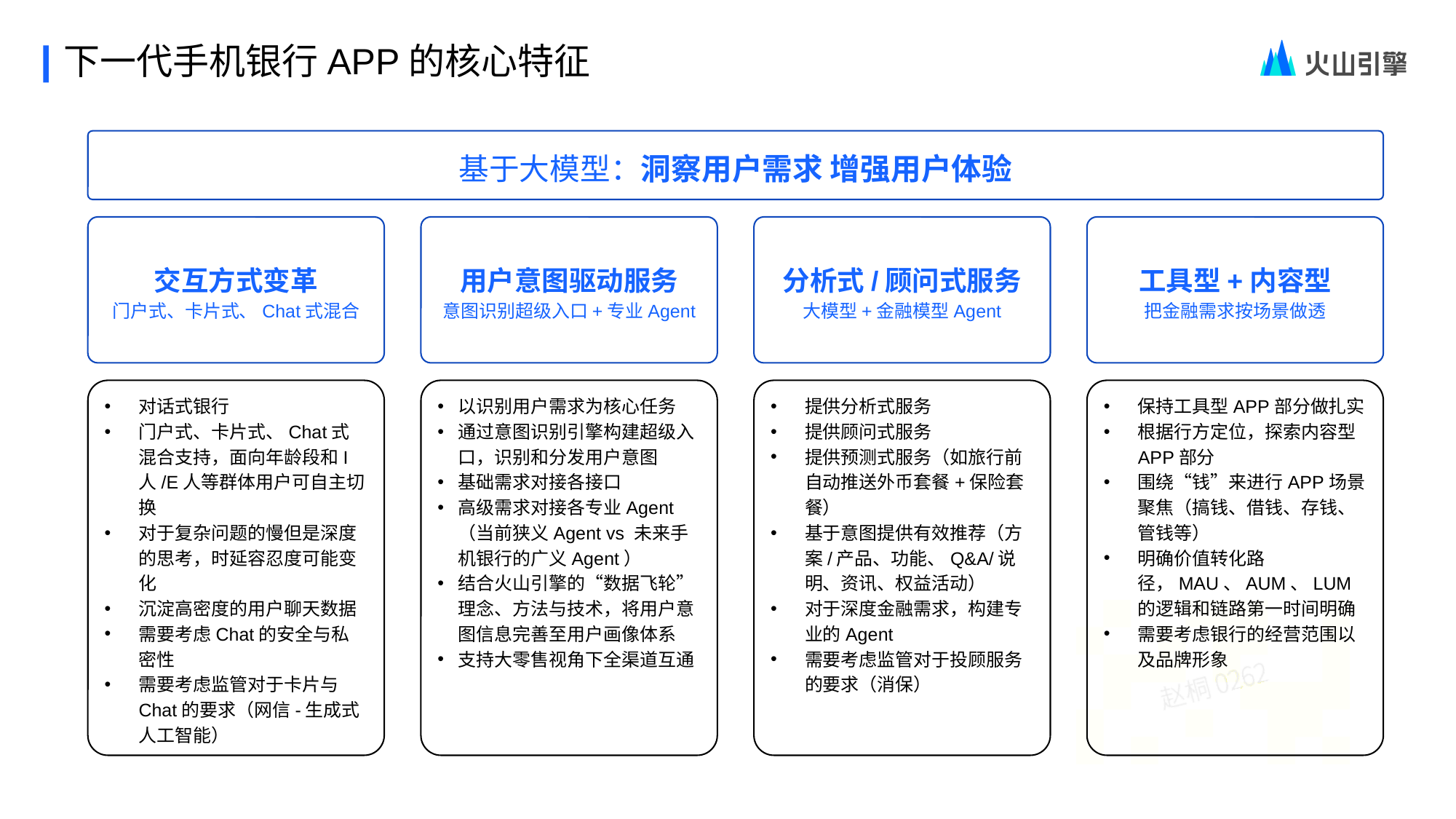

下一代手机银行APP的核心特征
基于大模型：洞察用户需求 增强用户体验
交互方式变革
门户式、卡片式、Chat式混合
用户意图驱动服务
意图识别超级入口+专业Agent
分析式/顾问式服务
大模型+金融模型Agent
工具型+内容型
把金融需求按场景做透
对话式银行
门户式、卡片式、Chat式混合支持，面向年龄段和I人/E人等群体用户可自主切换
对于复杂问题的慢但是深度的思考，时延容忍度可能变化
沉淀高密度的用户聊天数据
需要考虑Chat的安全与私密性
需要考虑监管对于卡片与Chat的要求（网信-生成式人工智能）
以识别用户需求为核心任务
通过意图识别引擎构建超级入口，识别和分发用户意图
基础需求对接各接口
高级需求对接各专业Agent（当前狭义Agent vs 未来手机银行的广义Agent）
结合火山引擎的“数据飞轮”理念、方法与技术，将用户意图信息完善至用户画像体系
支持大零售视角下全渠道互通
提供分析式服务
提供顾问式服务
提供预测式服务（如旅行前自动推送外币套餐+保险套餐）
基于意图提供有效推荐（方案/产品、功能、Q&A/说明、资讯、权益活动）
对于深度金融需求，构建专业的Agent
需要考虑监管对于投顾服务的要求（消保）
保持工具型APP部分做扎实
根据行方定位，探索内容型APP部分
围绕“钱”来进行APP场景聚焦（搞钱、借钱、存钱、管钱等）
明确价值转化路径，MAU、AUM、LUM的逻辑和链路第一时间明确
需要考虑银行的经营范围以及品牌形象